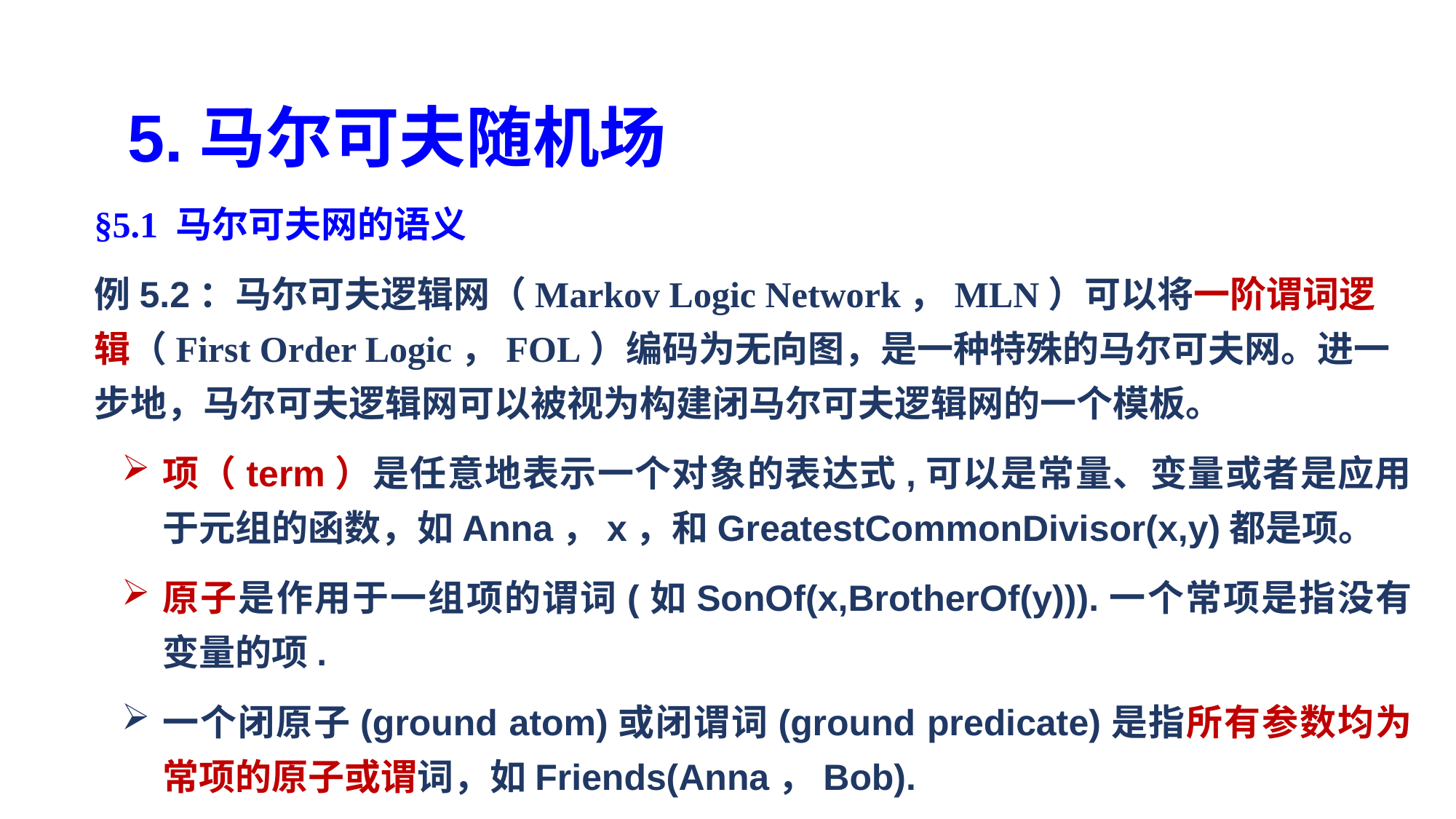

5.马尔可夫随机场
§5.1 马尔可夫网的语义
例5.2：马尔可夫逻辑网（Markov Logic Network，MLN）可以将一阶谓词逻辑（First Order Logic，FOL）编码为无向图，是一种特殊的马尔可夫网。进一步地，马尔可夫逻辑网可以被视为构建闭马尔可夫逻辑网的一个模板。
项（term）是任意地表示一个对象的表达式,可以是常量、变量或者是应用于元组的函数，如Anna，x，和GreatestCommonDivisor(x,y)都是项。
原子是作用于一组项的谓词(如SonOf(x,BrotherOf(y))).一个常项是指没有变量的项.
一个闭原子(ground atom)或闭谓词(ground predicate)是指所有参数均为常项的原子或谓词，如Friends(Anna，Bob).